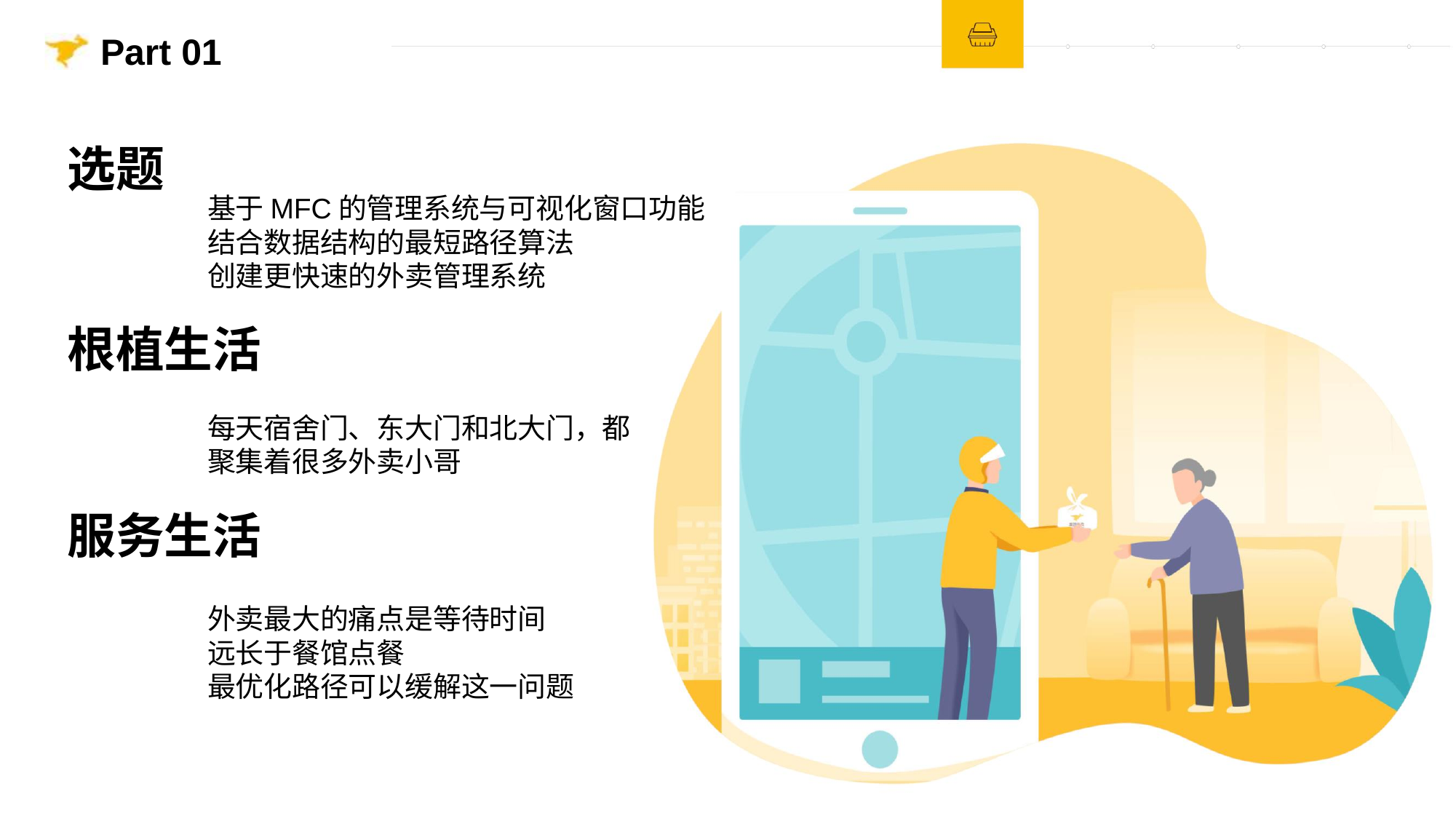

Part 01

选题
基于MFC的管理系统与可视化窗口功能
结合数据结构的最短路径算法
创建更快速的外卖管理系统

根植生活
每天宿舍门、东大门和北大门，都聚集着很多外卖小哥

服务生活
外卖最大的痛点是等待时间
远长于餐馆点餐
最优化路径可以缓解这一问题